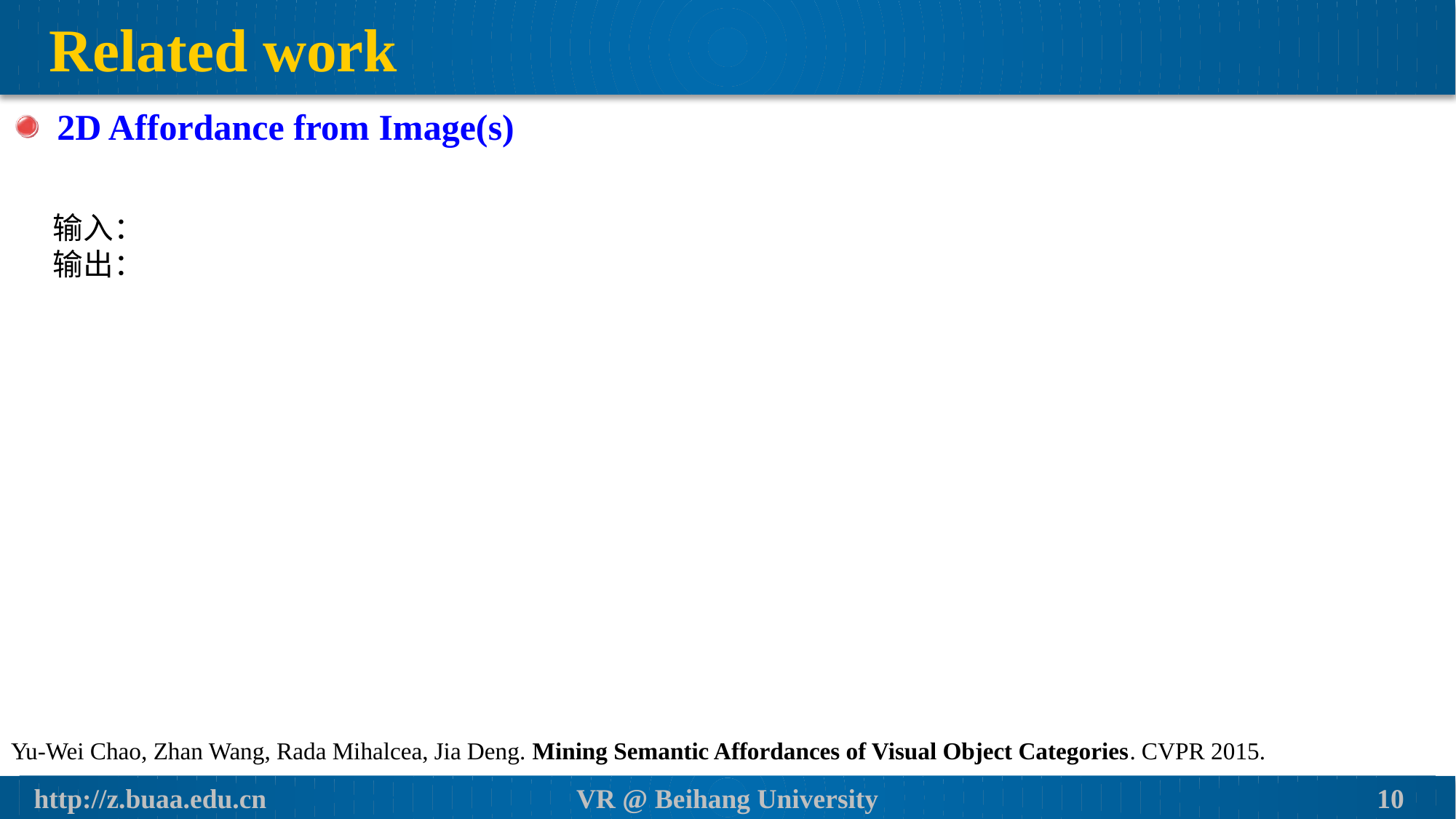

# Related work
2D Affordance from Image(s)

输入：
输出：
Yu-Wei Chao, Zhan Wang, Rada Mihalcea, Jia Deng. Mining Semantic Affordances of Visual Object Categories. CVPR 2015.